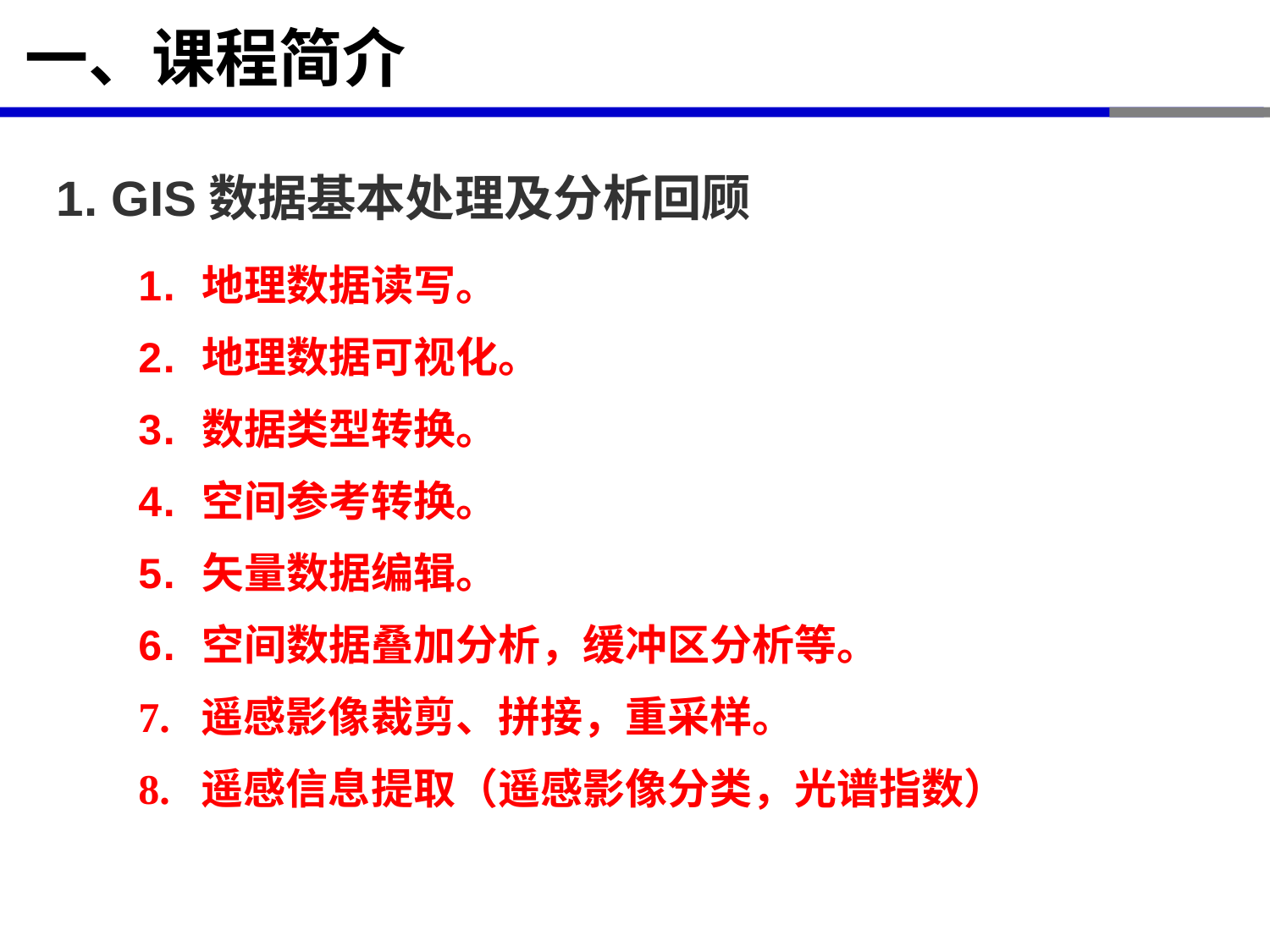

# 一、课程简介
1. GIS数据基本处理及分析回顾
地理数据读写。
地理数据可视化。
数据类型转换。
空间参考转换。
矢量数据编辑。
空间数据叠加分析，缓冲区分析等。
7.  遥感影像裁剪、拼接，重采样。
8.  遥感信息提取（遥感影像分类，光谱指数）